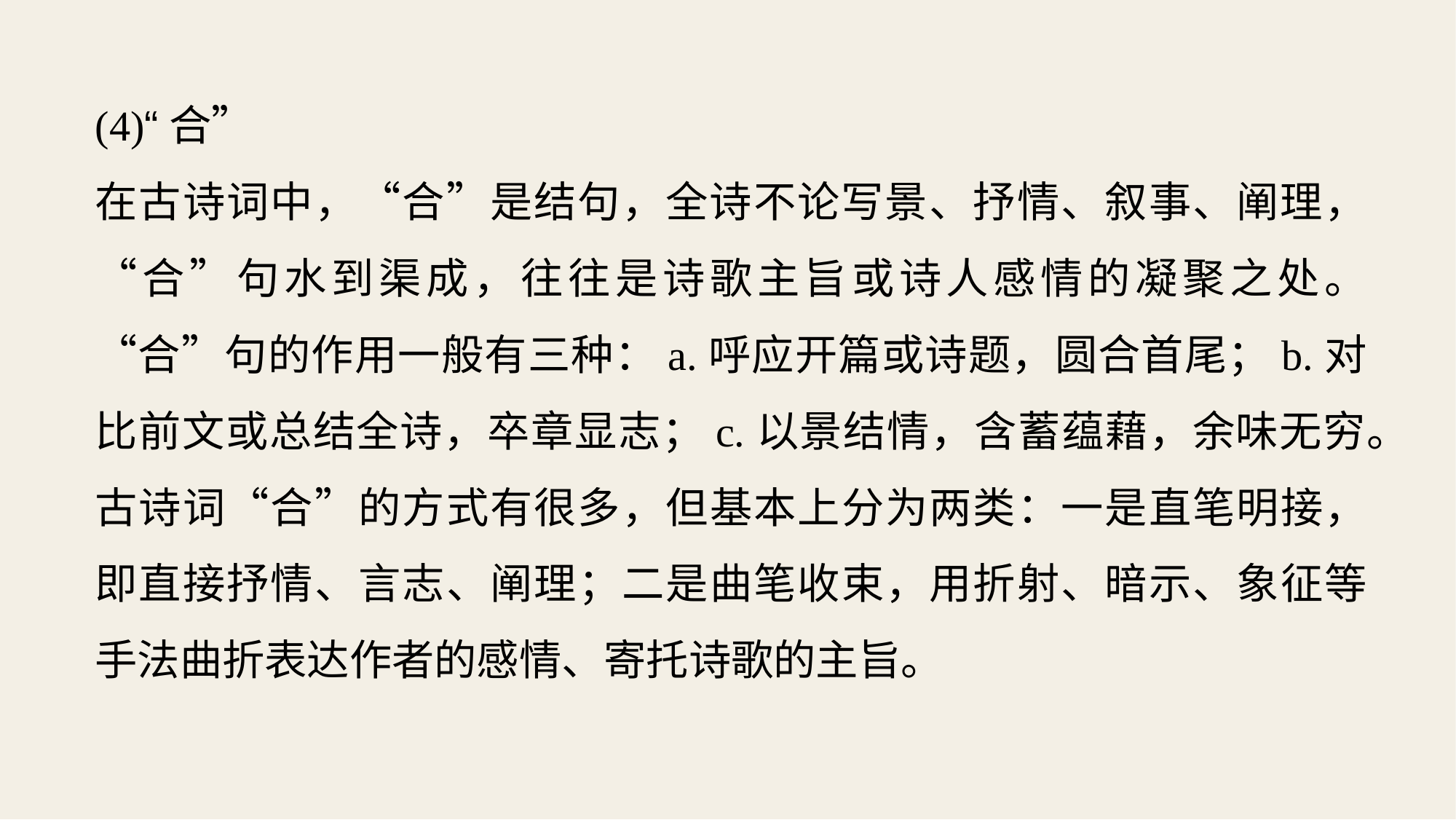

(4)“合”
在古诗词中，“合”是结句，全诗不论写景、抒情、叙事、阐理，“合”句水到渠成，往往是诗歌主旨或诗人感情的凝聚之处。“合”句的作用一般有三种：a.呼应开篇或诗题，圆合首尾；b.对比前文或总结全诗，卒章显志；c.以景结情，含蓄蕴藉，余味无穷。古诗词“合”的方式有很多，但基本上分为两类：一是直笔明接，即直接抒情、言志、阐理；二是曲笔收束，用折射、暗示、象征等手法曲折表达作者的感情、寄托诗歌的主旨。